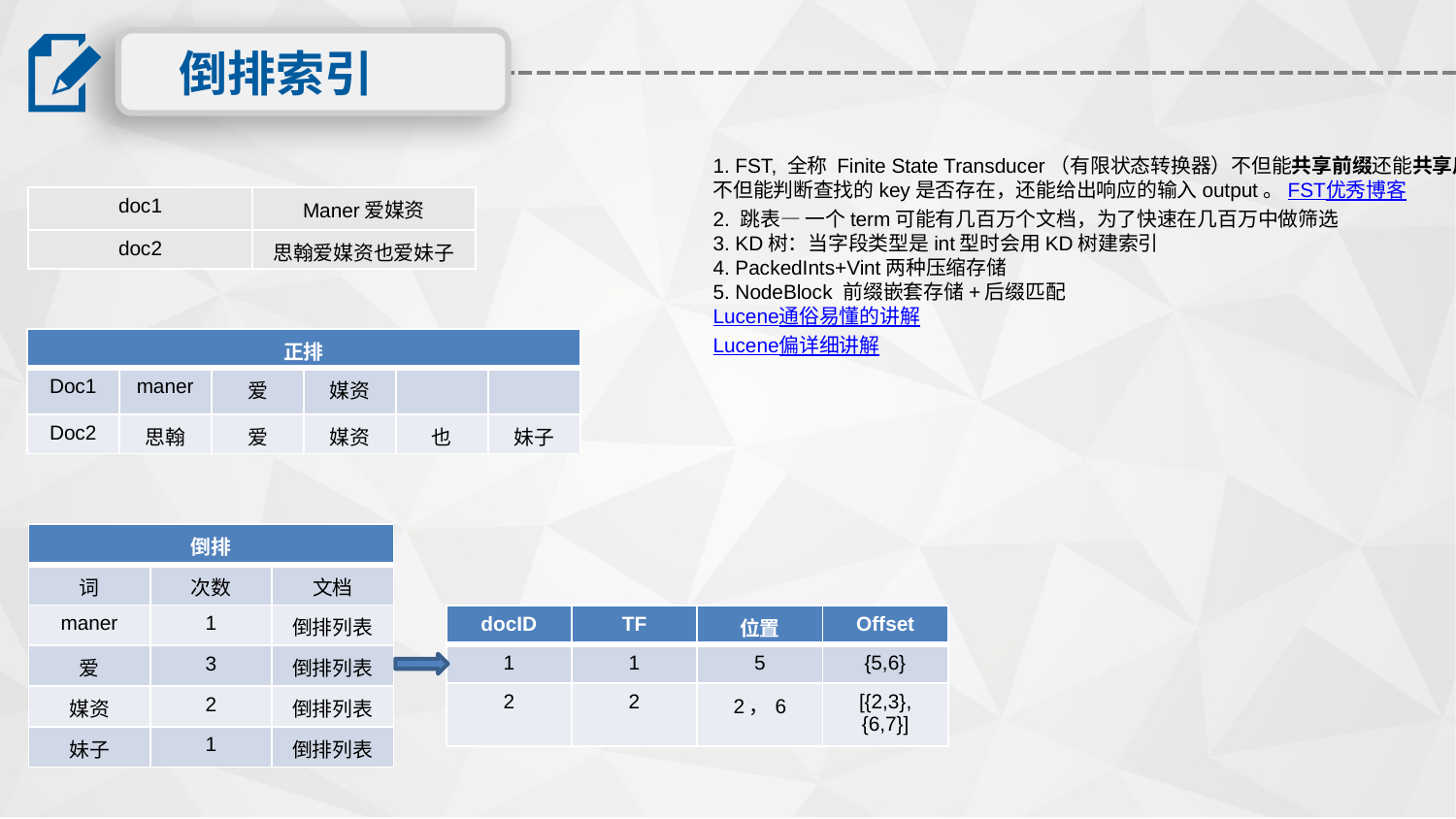

倒排索引
1. FST, 全称 Finite State Transducer（有限状态转换器）不但能共享前缀还能共享后缀。
不但能判断查找的key是否存在，还能给出响应的输入output。FST优秀博客
2. 跳表— 一个term可能有几百万个文档，为了快速在几百万中做筛选
3. KD树：当字段类型是int型时会用KD树建索引
4. PackedInts+Vint两种压缩存储
5. NodeBlock 前缀嵌套存储+后缀匹配
Lucene通俗易懂的讲解
Lucene偏详细讲解
| doc1 | Maner爱媒资 |
| --- | --- |
| doc2 | 思翰爱媒资也爱妹子 |
| 正排 |  |  |  |  |  |
| --- | --- | --- | --- | --- | --- |
| Doc1 | maner | 爱 | 媒资 |  |  |
| Doc2 | 思翰 | 爱 | 媒资 | 也 | 妹子 |
| 倒排 |  |  |
| --- | --- | --- |
| 词 | 次数 | 文档 |
| maner | 1 | 倒排列表 |
| 爱 | 3 | 倒排列表 |
| 媒资 | 2 | 倒排列表 |
| 妹子 | 1 | 倒排列表 |
| docID | TF | 位置 | Offset |
| --- | --- | --- | --- |
| 1 | 1 | 5 | {5,6} |
| 2 | 2 | 2，6 | [{2,3},{6,7}] |